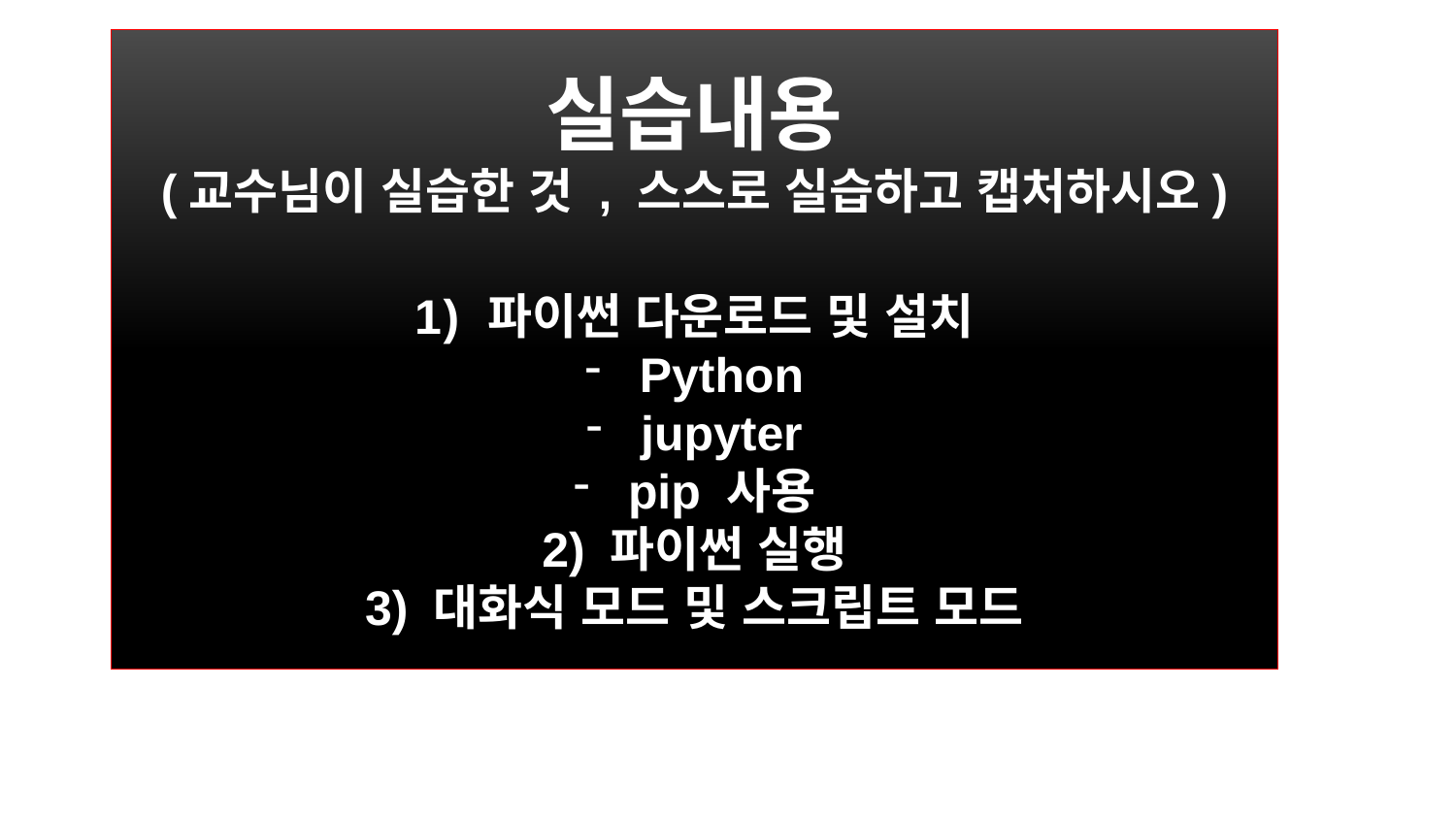

실습내용
(교수님이 실습한 것 , 스스로 실습하고 캡처하시오)

파이썬 다운로드 및 설치
Python
jupyter
pip 사용
2) 파이썬 실행
3) 대화식 모드 및 스크립트 모드